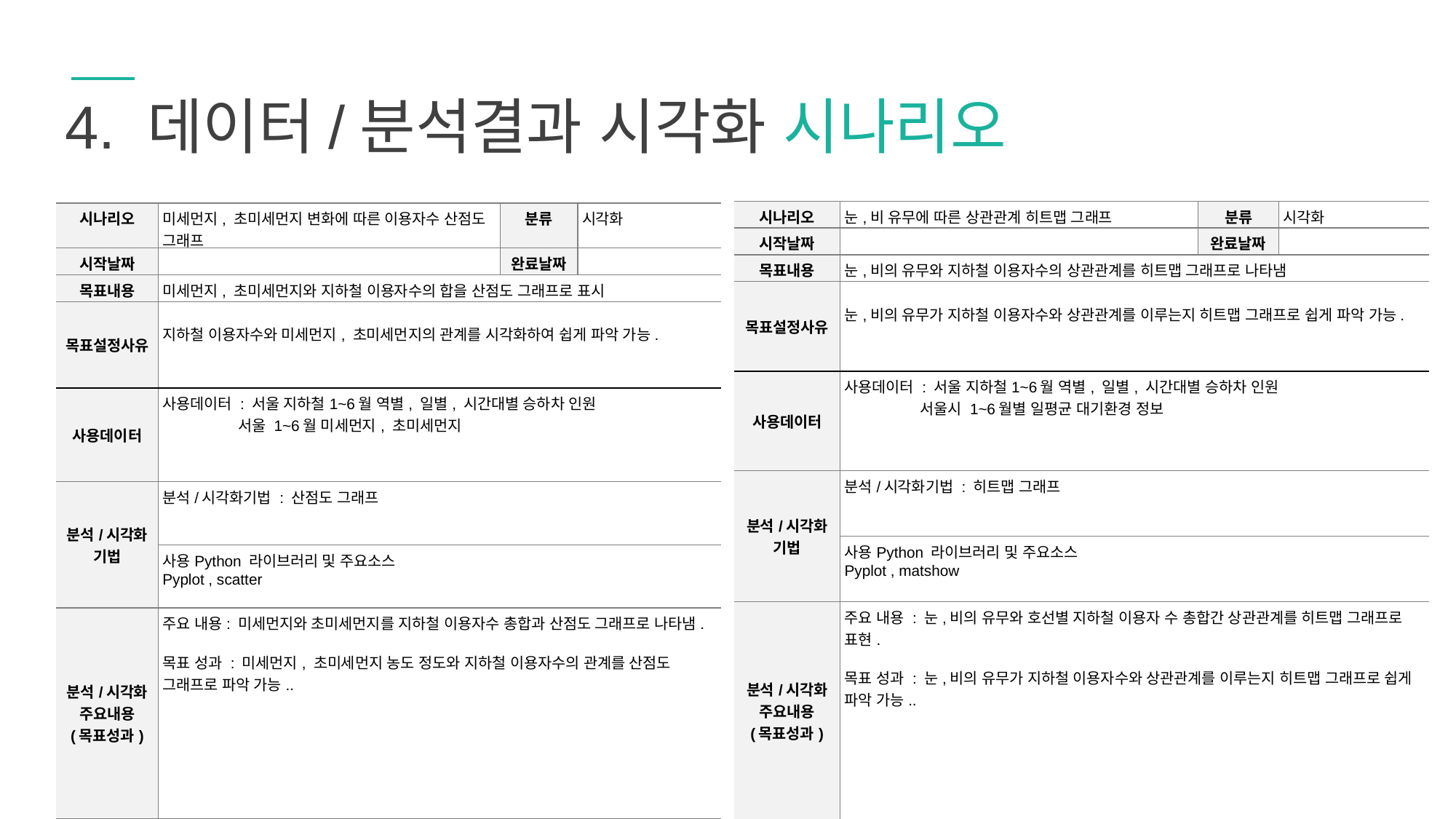

4. 데이터/분석결과 시각화 시나리오
| 시나리오 | 눈,비 유무에 따른 상관관계 히트맵 그래프 | 분류 | 시각화 |
| --- | --- | --- | --- |
| 시작날짜 |  | 완료날짜 |  |
| 목표내용 | 눈,비의 유무와 지하철 이용자수의 상관관계를 히트맵 그래프로 나타냄 |  |  |
| 목표설정사유 | 눈,비의 유무가 지하철 이용자수와 상관관계를 이루는지 히트맵 그래프로 쉽게 파악 가능. |  |  |
| 사용데이터 | 사용데이터 : 서울 지하철1~6월 역별, 일별, 시간대별 승하차 인원 서울시 1~6월별 일평균 대기환경 정보 |  |  |
| 분석/시각화 기법 | 분석/시각화기법 : 히트맵 그래프 |  |  |
|  | 사용Python 라이브러리 및 주요소스 Pyplot , matshow |  |  |
| 분석/시각화 주요내용 (목표성과) | 주요 내용 : 눈,비의 유무와 호선별 지하철 이용자 수 총합간 상관관계를 히트맵 그래프로 표현. 목표 성과 : 눈,비의 유무가 지하철 이용자수와 상관관계를 이루는지 히트맵 그래프로 쉽게 파악 가능.. |  |  |
| 시나리오 | 미세먼지, 초미세먼지 변화에 따른 이용자수 산점도 그래프 | 분류 | 시각화 |
| --- | --- | --- | --- |
| 시작날짜 |  | 완료날짜 |  |
| 목표내용 | 미세먼지, 초미세먼지와 지하철 이용자수의 합을 산점도 그래프로 표시 |  |  |
| 목표설정사유 | 지하철 이용자수와 미세먼지, 초미세먼지의 관계를 시각화하여 쉽게 파악 가능. |  |  |
| 사용데이터 | 사용데이터 : 서울 지하철1~6월 역별, 일별, 시간대별 승하차 인원 서울 1~6월 미세먼지, 초미세먼지 |  |  |
| 분석/시각화 기법 | 분석/시각화기법 : 산점도 그래프 |  |  |
|  | 사용Python 라이브러리 및 주요소스 Pyplot , scatter |  |  |
| 분석/시각화 주요내용 (목표성과) | 주요 내용: 미세먼지와 초미세먼지를 지하철 이용자수 총합과 산점도 그래프로 나타냄. 목표 성과 : 미세먼지, 초미세먼지 농도 정도와 지하철 이용자수의 관계를 산점도 그래프로 파악 가능.. |  |  |